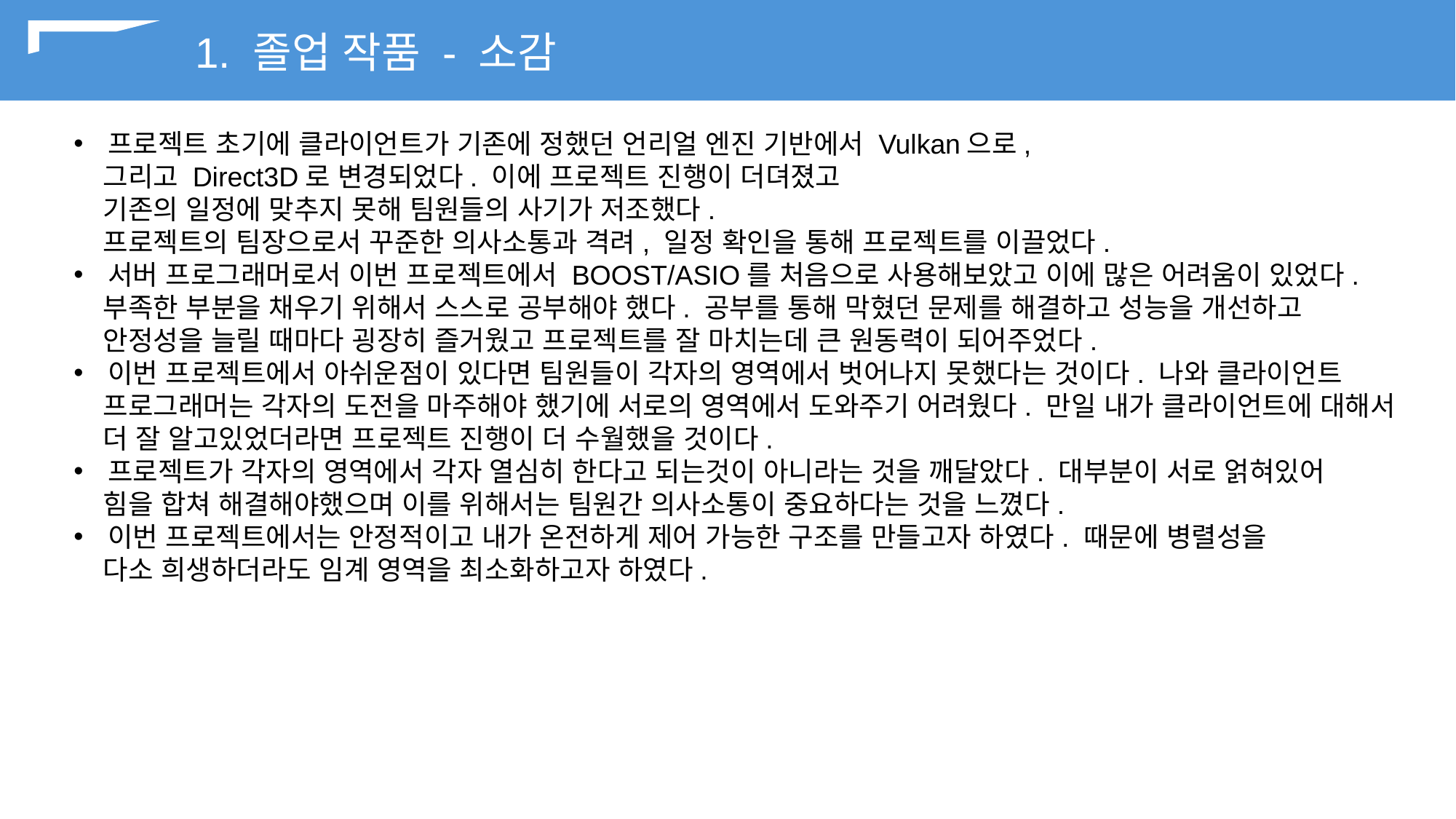

1. 졸업 작품 - 소감
프로젝트 초기에 클라이언트가 기존에 정했던 언리얼 엔진 기반에서 Vulkan으로,
   그리고 Direct3D로 변경되었다. 이에 프로젝트 진행이 더뎌졌고
   기존의 일정에 맞추지 못해 팀원들의 사기가 저조했다.
   프로젝트의 팀장으로서 꾸준한 의사소통과 격려, 일정 확인을 통해 프로젝트를 이끌었다.
서버 프로그래머로서 이번 프로젝트에서 BOOST/ASIO를 처음으로 사용해보았고 이에 많은 어려움이 있었다.
   부족한 부분을 채우기 위해서 스스로 공부해야 했다. 공부를 통해 막혔던 문제를 해결하고 성능을 개선하고
   안정성을 늘릴 때마다 굉장히 즐거웠고 프로젝트를 잘 마치는데 큰 원동력이 되어주었다.
이번 프로젝트에서 아쉬운점이 있다면 팀원들이 각자의 영역에서 벗어나지 못했다는 것이다. 나와 클라이언트
   프로그래머는 각자의 도전을 마주해야 했기에 서로의 영역에서 도와주기 어려웠다. 만일 내가 클라이언트에 대해서
   더 잘 알고있었더라면 프로젝트 진행이 더 수월했을 것이다.
프로젝트가 각자의 영역에서 각자 열심히 한다고 되는것이 아니라는 것을 깨달았다. 대부분이 서로 얽혀있어
   힘을 합쳐 해결해야했으며 이를 위해서는 팀원간 의사소통이 중요하다는 것을 느꼈다.
이번 프로젝트에서는 안정적이고 내가 온전하게 제어 가능한 구조를 만들고자 하였다. 때문에 병렬성을
   다소 희생하더라도 임계 영역을 최소화하고자 하였다.